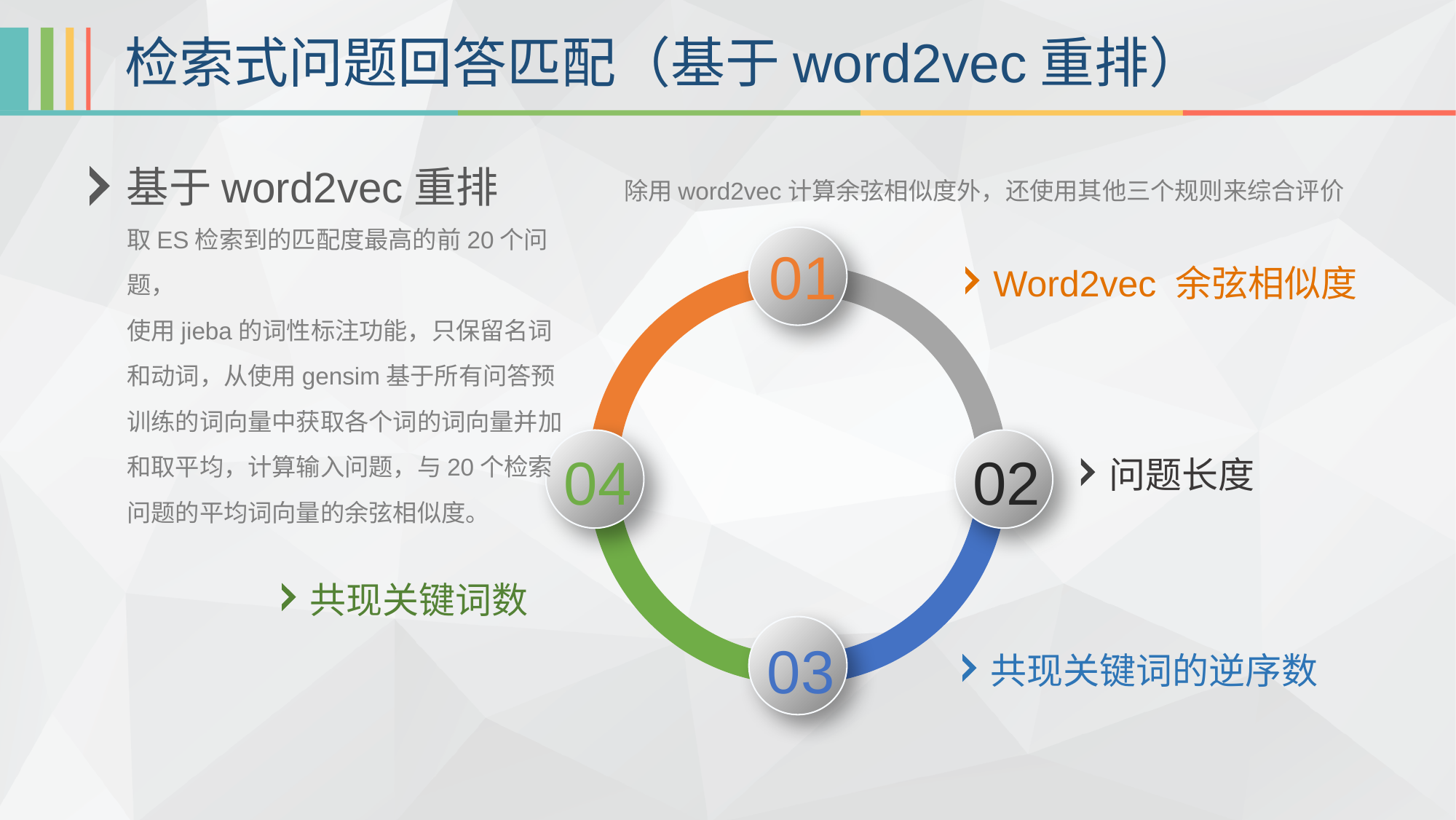

检索式问题回答匹配（基于word2vec重排）

除用word2vec计算余弦相似度外，还使用其他三个规则来综合评价
基于word2vec重排

取ES检索到的匹配度最高的前20个问题，
使用jieba的词性标注功能，只保留名词和动词，从使用gensim基于所有问答预训练的词向量中获取各个词的词向量并加和取平均，计算输入问题，与20个检索问题的平均词向量的余弦相似度。

01
Word2vec 余弦相似度

04

02
问题长度

共现关键词数

03
共现关键词的逆序数